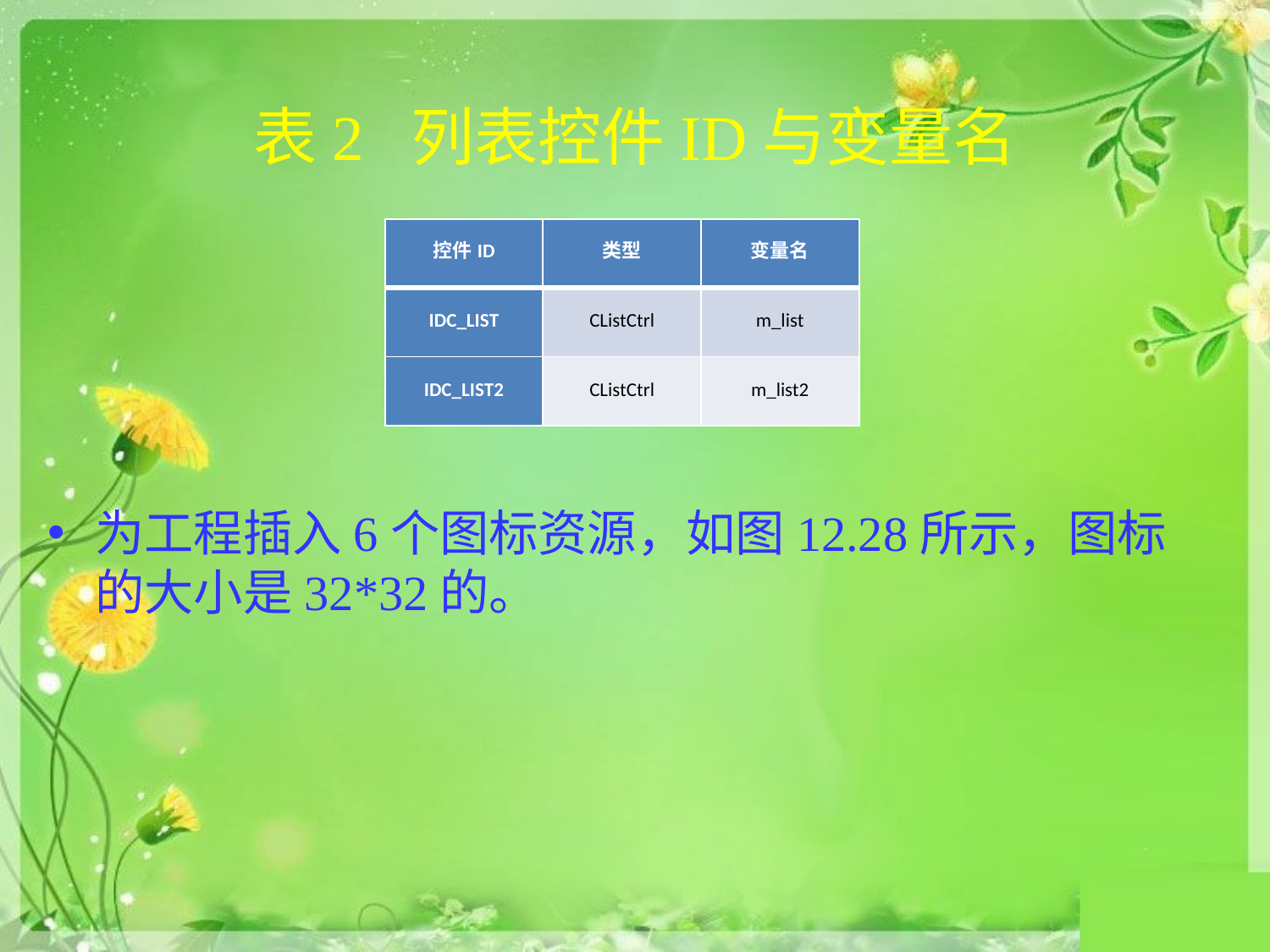

# 表2  列表控件ID与变量名
| 控件ID | 类型 | 变量名 |
| --- | --- | --- |
| IDC\_LIST | CListCtrl | m\_list |
| IDC\_LIST2 | CListCtrl | m\_list2 |
为工程插入6个图标资源，如图12.28所示，图标的大小是32*32的。